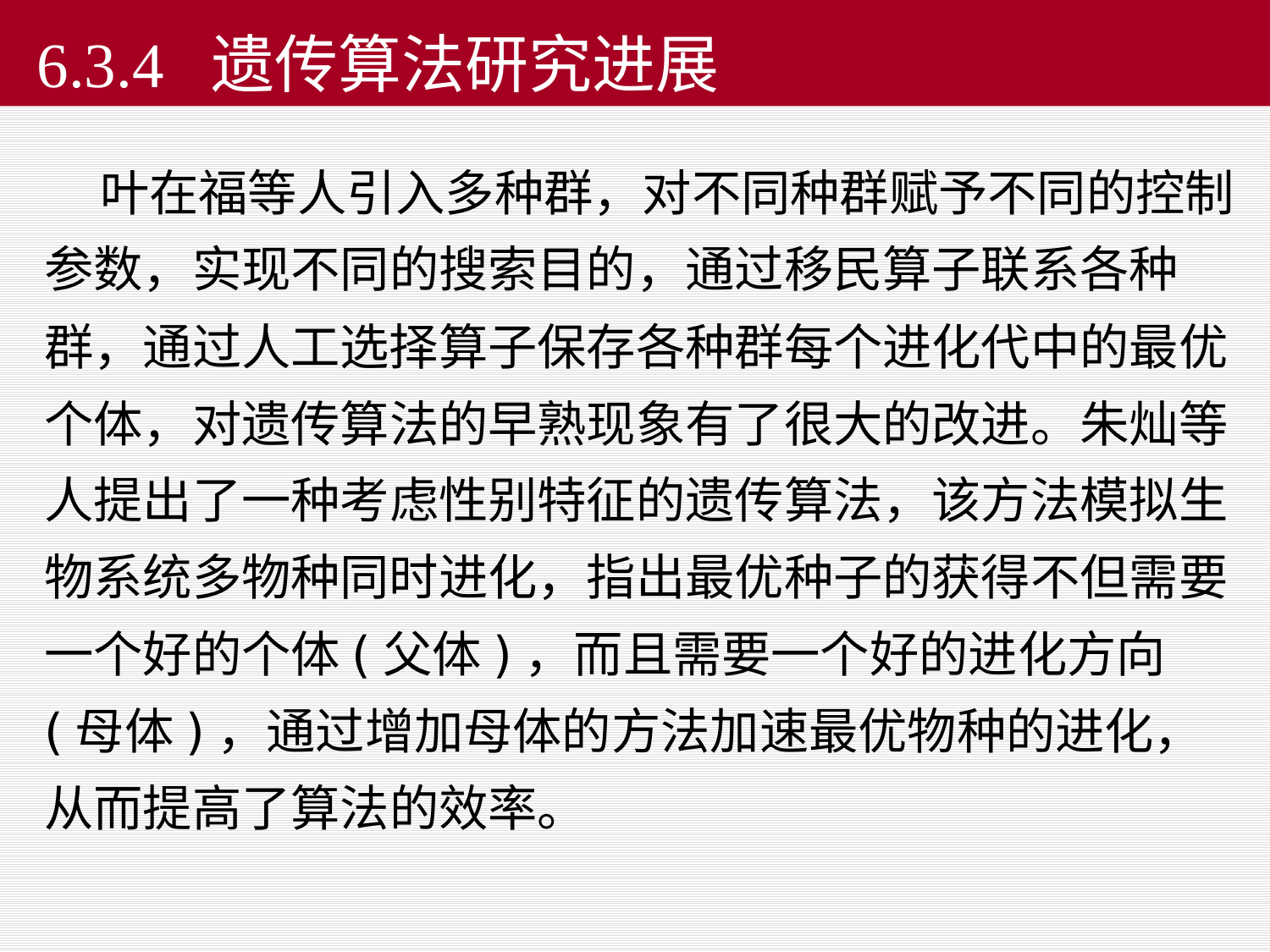

6.3.4  遗传算法研究进展
    叶在福等人引入多种群，对不同种群赋予不同的控制参数，实现不同的搜索目的，通过移民算子联系各种群，通过人工选择算子保存各种群每个进化代中的最优个体，对遗传算法的早熟现象有了很大的改进。朱灿等人提出了一种考虑性别特征的遗传算法，该方法模拟生物系统多物种同时进化，指出最优种子的获得不但需要一个好的个体(父体)，而且需要一个好的进化方向(母体)，通过增加母体的方法加速最优物种的进化，从而提高了算法的效率。

124